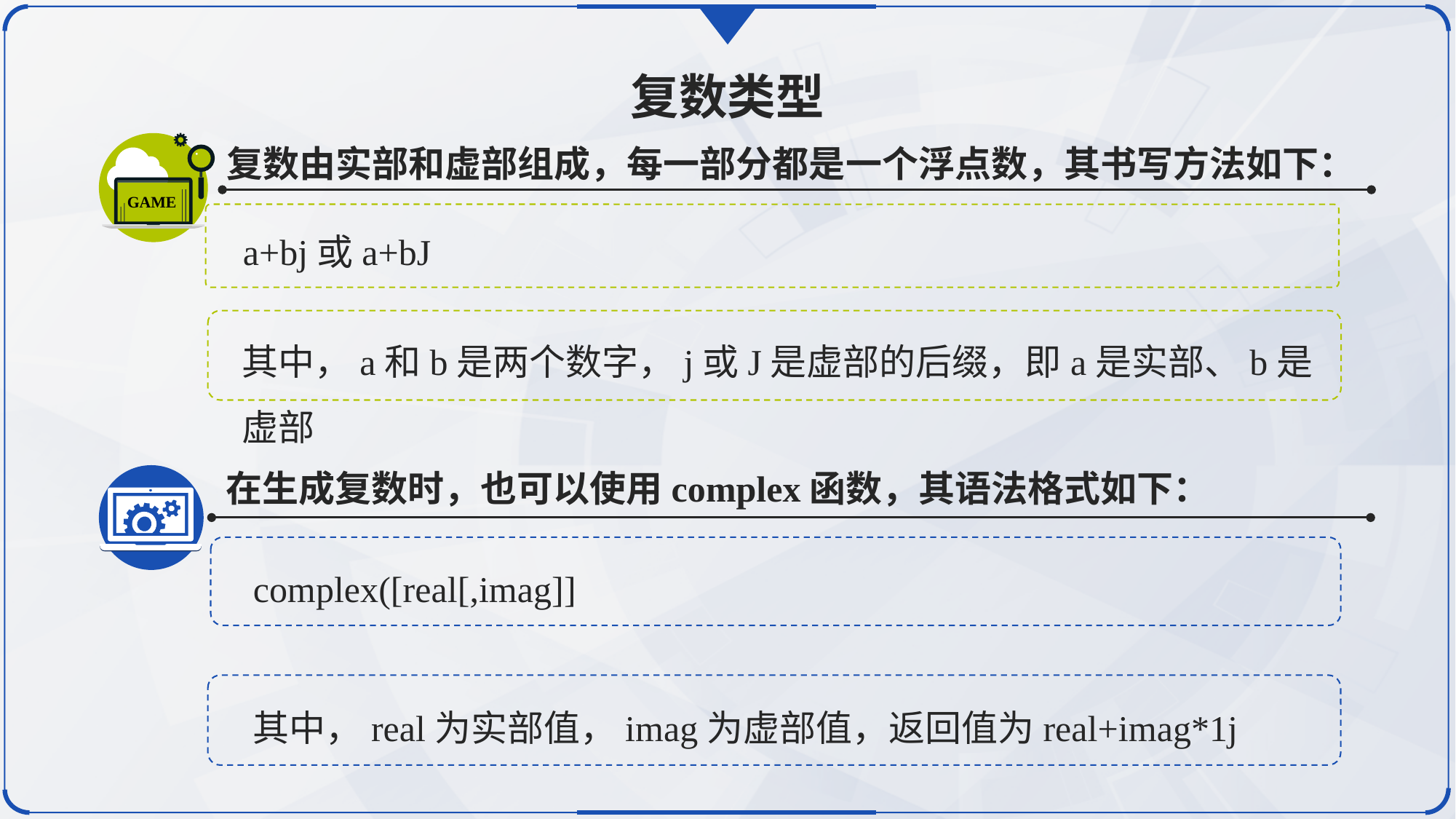

复数类型

GAME
复数由实部和虚部组成，每一部分都是一个浮点数，其书写方法如下：
a+bj或a+bJ

其中，a和b是两个数字，j或J是虚部的后缀，即a是实部、b是虚部
在生成复数时，也可以使用complex函数，其语法格式如下：

complex([real[,imag]]

其中，real为实部值，imag为虚部值，返回值为real+imag*1j